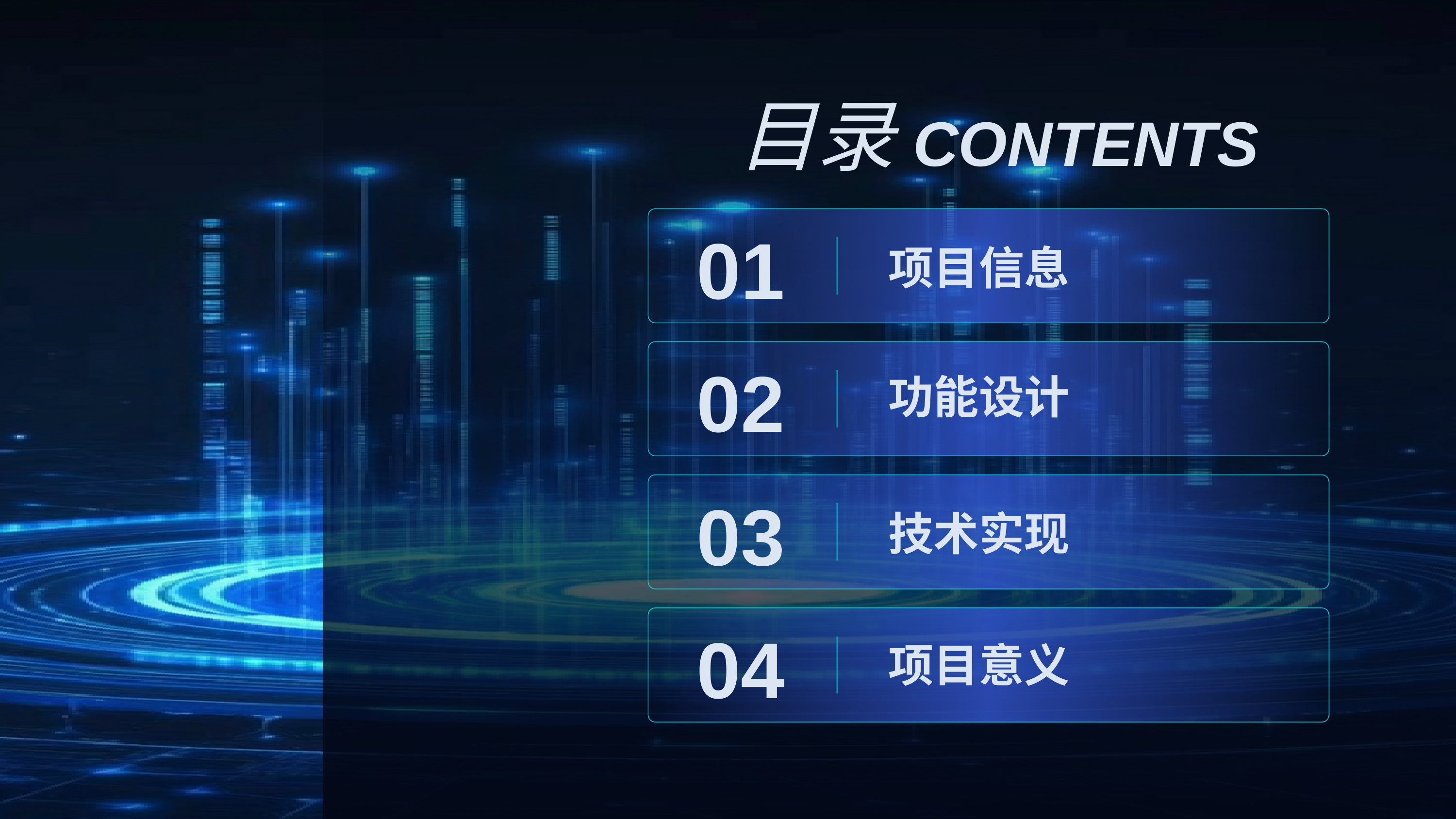

目录
CONTENTS

01
项目信息

02
功能设计

03
技术实现

04
项目意义